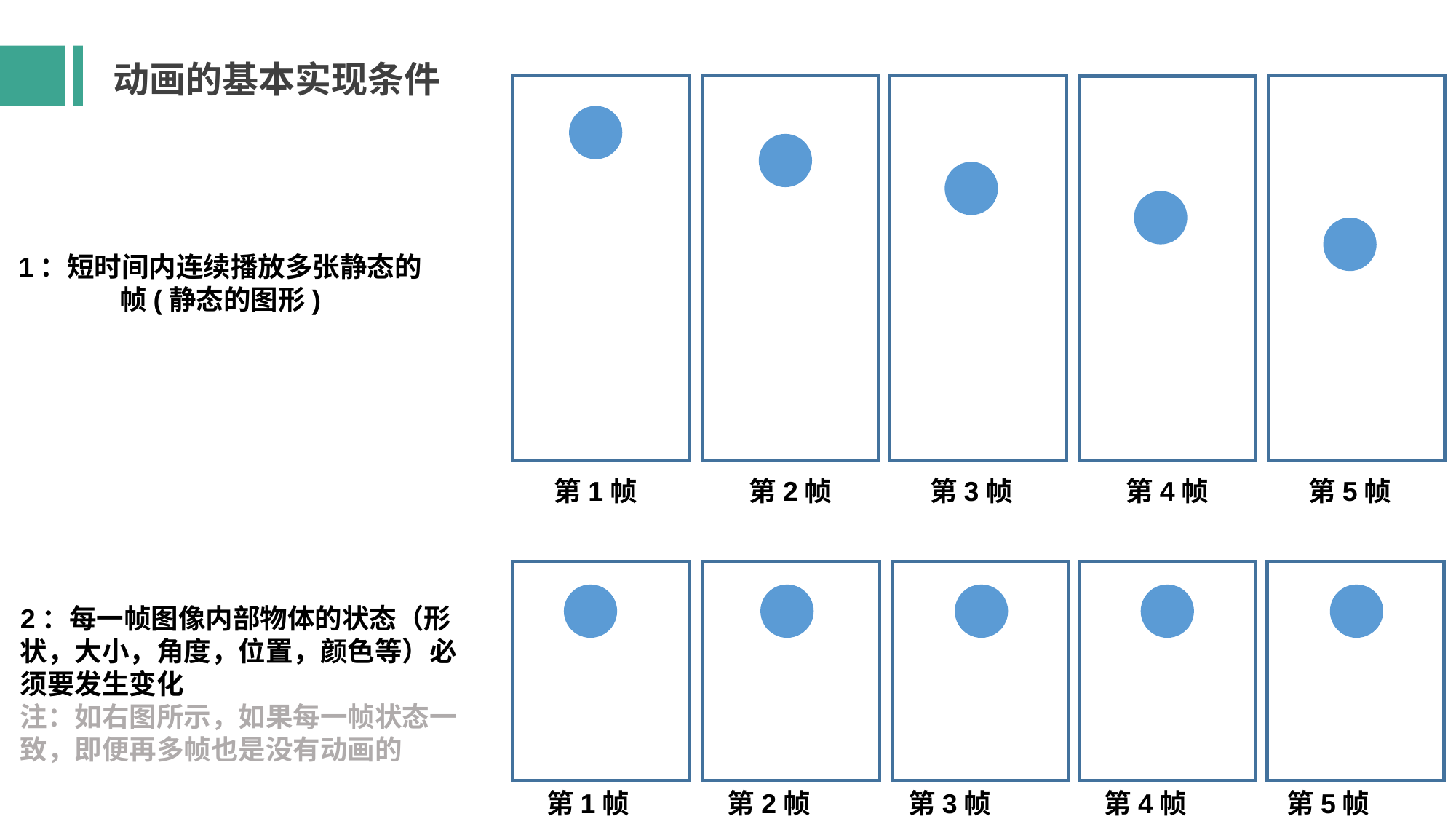

动画的基本实现条件

1：短时间内连续播放多张静态的帧(静态的图形)
第1帧
第2帧
第3帧
第4帧
第5帧

2：每一帧图像内部物体的状态（形状，大小，角度，位置，颜色等）必须要发生变化
注：如右图所示，如果每一帧状态一致，即便再多帧也是没有动画的
第1帧
第2帧
第3帧
第4帧
第5帧